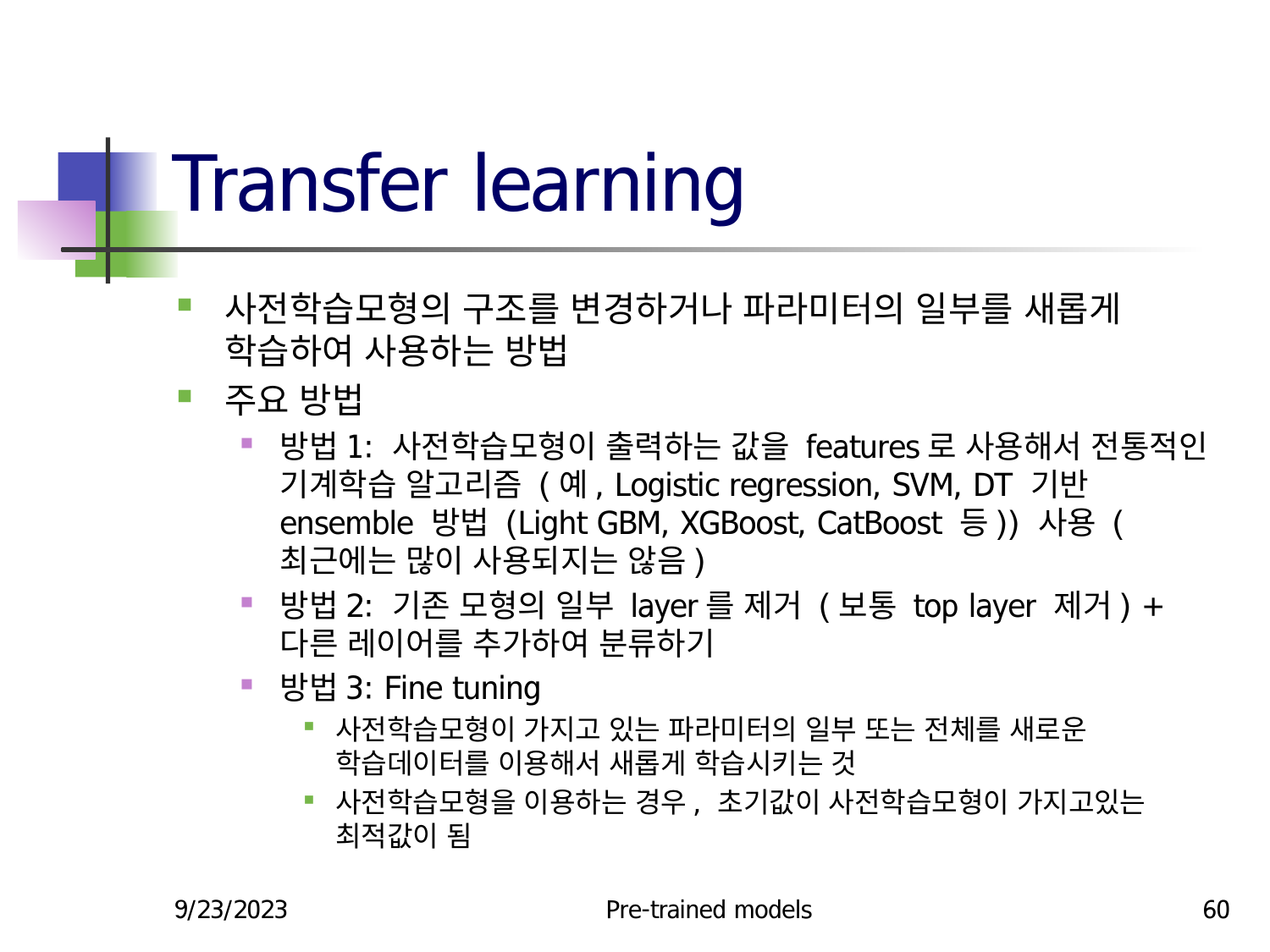

# Transfer learning
사전학습모형의 구조를 변경하거나 파라미터의 일부를 새롭게 학습하여 사용하는 방법
주요 방법
방법1: 사전학습모형이 출력하는 값을 features로 사용해서 전통적인 기계학습 알고리즘 (예, Logistic regression, SVM, DT 기반 ensemble 방법 (Light GBM, XGBoost, CatBoost 등)) 사용 (최근에는 많이 사용되지는 않음)
방법2: 기존 모형의 일부 layer를 제거 (보통 top layer 제거) + 다른 레이어를 추가하여 분류하기
방법3: Fine tuning
사전학습모형이 가지고 있는 파라미터의 일부 또는 전체를 새로운 학습데이터를 이용해서 새롭게 학습시키는 것
사전학습모형을 이용하는 경우, 초기값이 사전학습모형이 가지고있는 최적값이 됨
9/23/2023
Pre-trained models
60